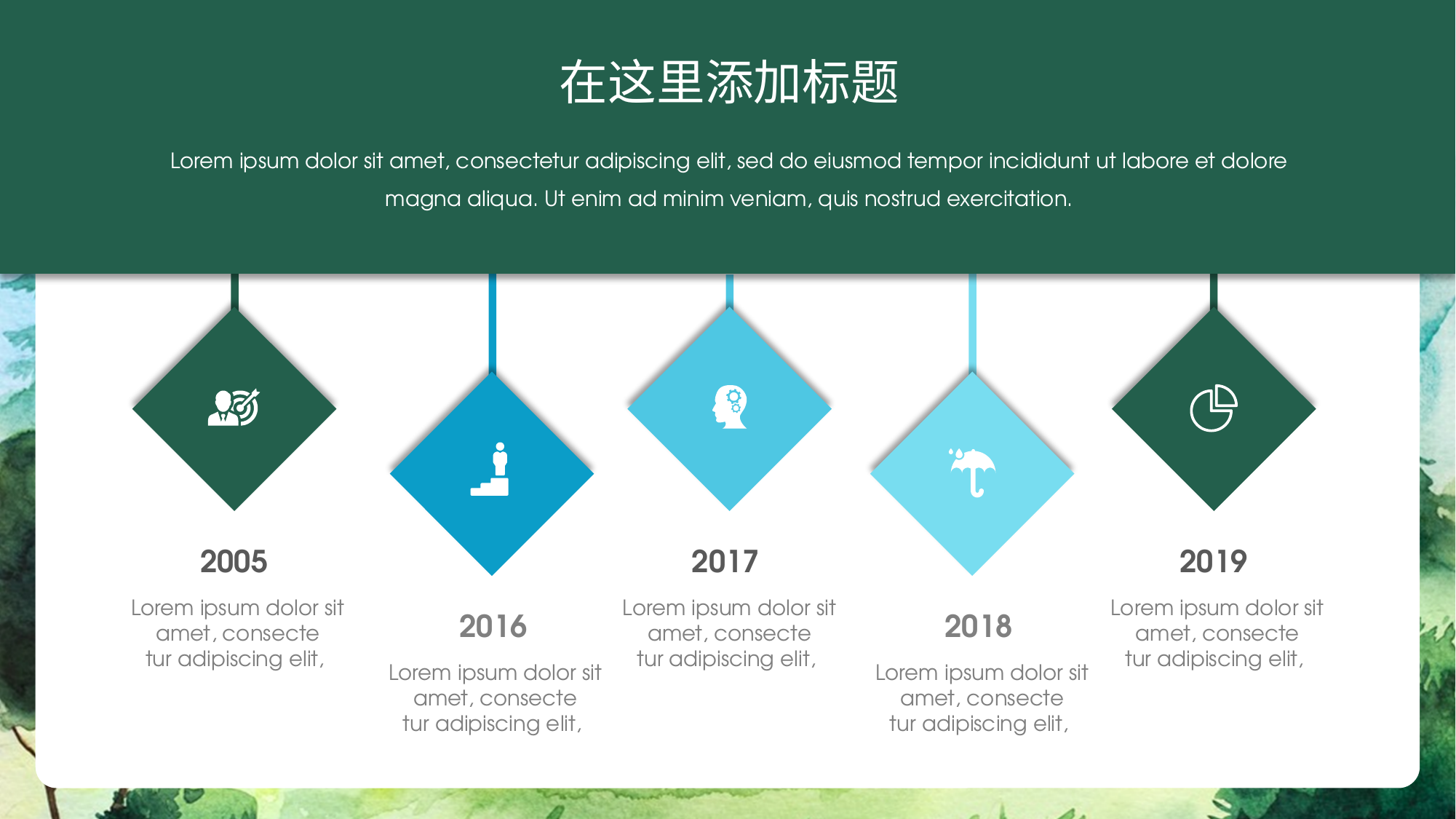

在这里添加标题
Lorem ipsum dolor sit amet, consectetur adipiscing elit, sed do eiusmod tempor incididunt ut labore et dolore magna aliqua. Ut enim ad minim veniam, quis nostrud exercitation.

2005
2017
2019
Lorem ipsum dolor sit amet, consecte
tur adipiscing elit,
Lorem ipsum dolor sit amet, consecte
tur adipiscing elit,
Lorem ipsum dolor sit amet, consecte
tur adipiscing elit,
2016
2018
Lorem ipsum dolor sit amet, consecte
tur adipiscing elit,
Lorem ipsum dolor sit amet, consecte
tur adipiscing elit,